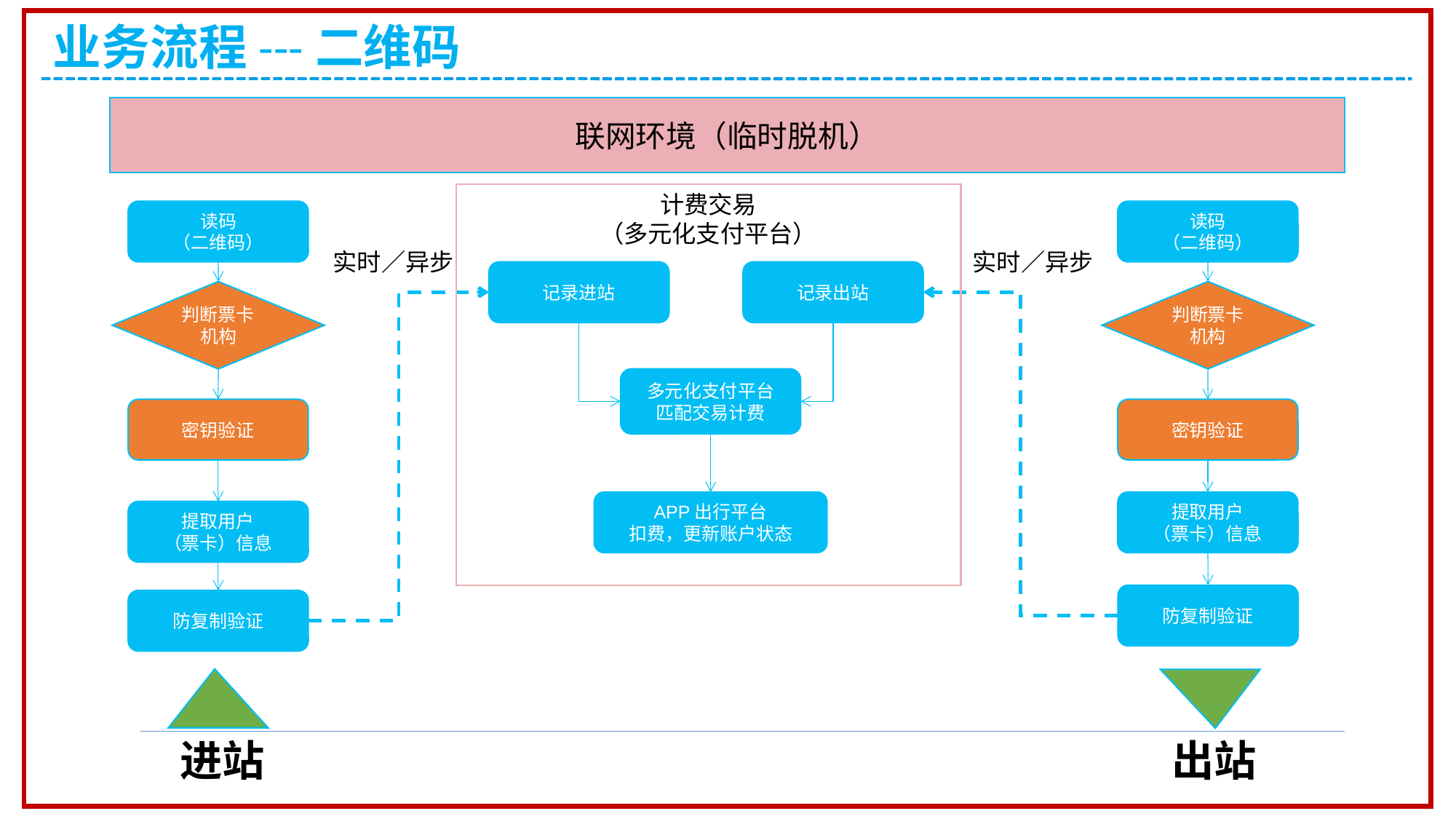

业务流程---二维码

联网环境（临时脱机）
计费交易
（多元化支付平台）
读码
（二维码）
读码
（二维码）
实时／异步
实时／异步
记录进站
记录出站
判断票卡机构
判断票卡机构
多元化支付平台
匹配交易计费
密钥验证
密钥验证
提取用户
（票卡）信息
APP出行平台
扣费，更新账户状态
提取用户
（票卡）信息
防复制验证
防复制验证

进站
出站